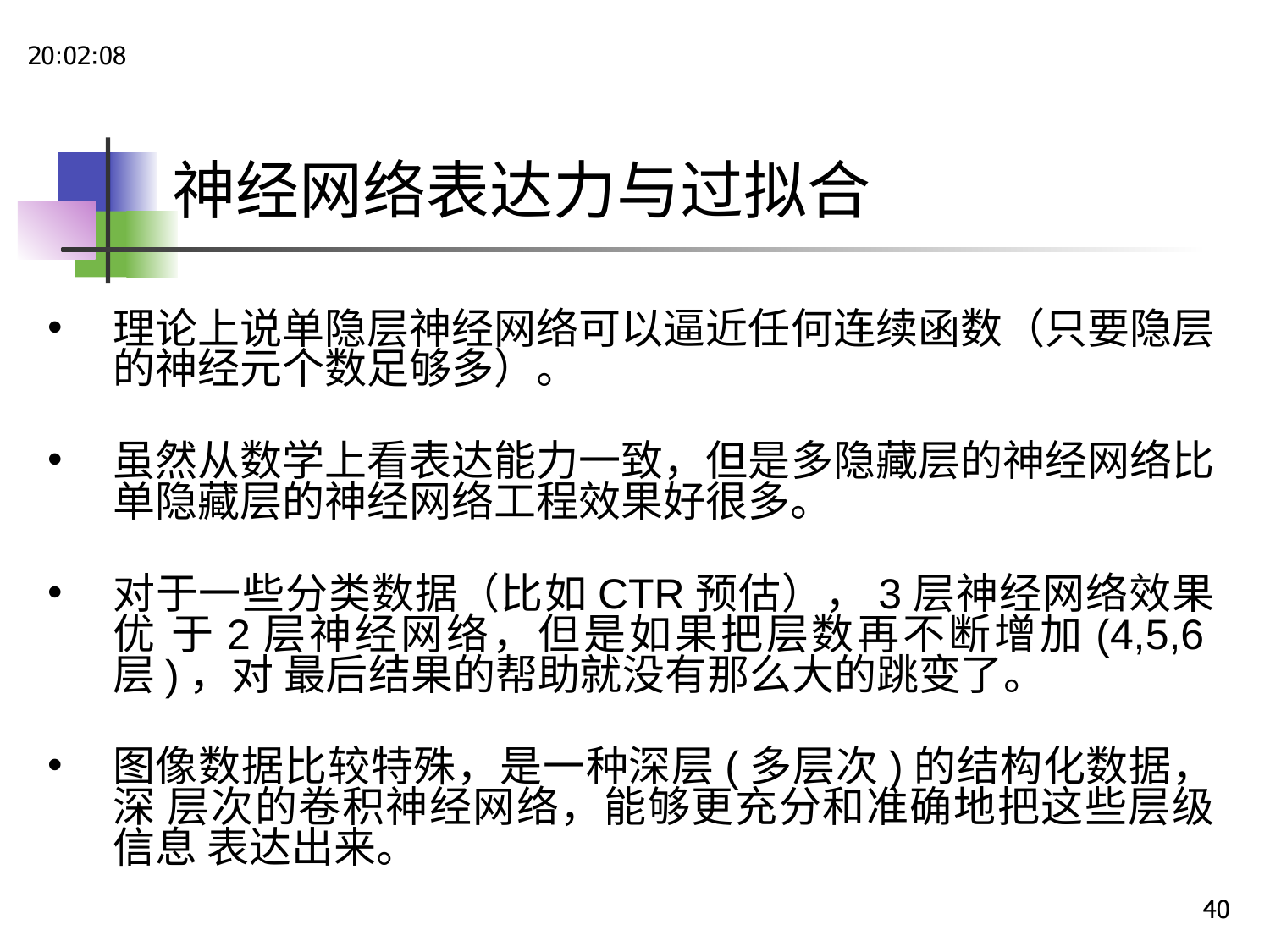

20:02:08
# 神经网络表达力与过拟合
理论上说单隐层神经网络可以逼近任何连续函数（只要隐层 的神经元个数足够多）。

虽然从数学上看表达能力一致，但是多隐藏层的神经网络比 单隐藏层的神经网络工程效果好很多。

对于一些分类数据（比如CTR预估），3层神经网络效果优 于2层神经网络，但是如果把层数再不断增加(4,5,6层)，对 最后结果的帮助就没有那么大的跳变了。

图像数据比较特殊，是一种深层(多层次)的结构化数据，深 层次的卷积神经网络，能够更充分和准确地把这些层级信息 表达出来。
40